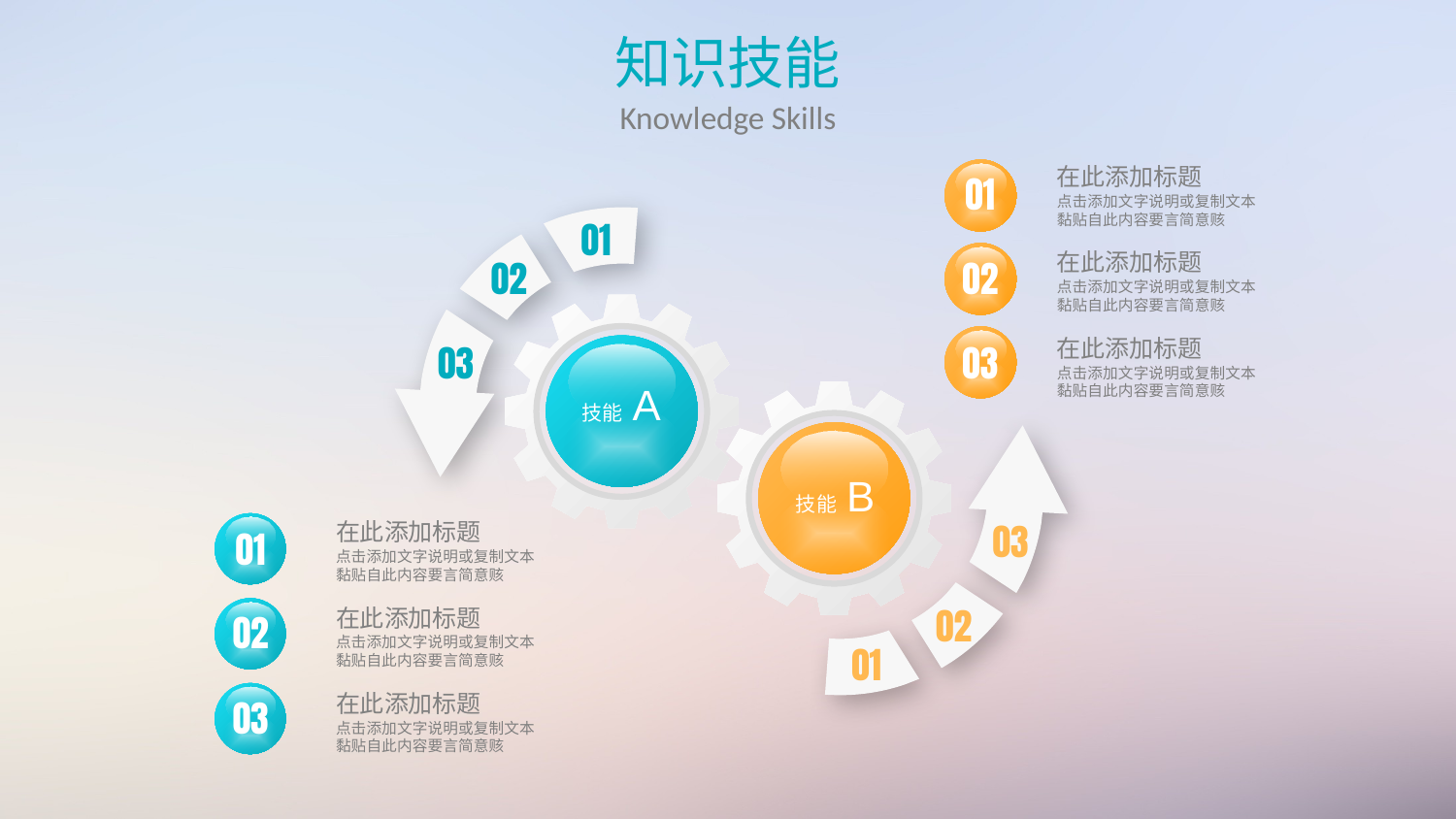

知识技能
Knowledge Skills
在此添加标题
点击添加文字说明或复制文本黏贴自此内容要言简意赅

01

01
02
03
在此添加标题
点击添加文字说明或复制文本黏贴自此内容要言简意赅

02

技能 A
在此添加标题
点击添加文字说明或复制文本黏贴自此内容要言简意赅

03

技能 B

03
02
01
在此添加标题
点击添加文字说明或复制文本黏贴自此内容要言简意赅

01
在此添加标题
点击添加文字说明或复制文本黏贴自此内容要言简意赅

02
在此添加标题
点击添加文字说明或复制文本黏贴自此内容要言简意赅

03